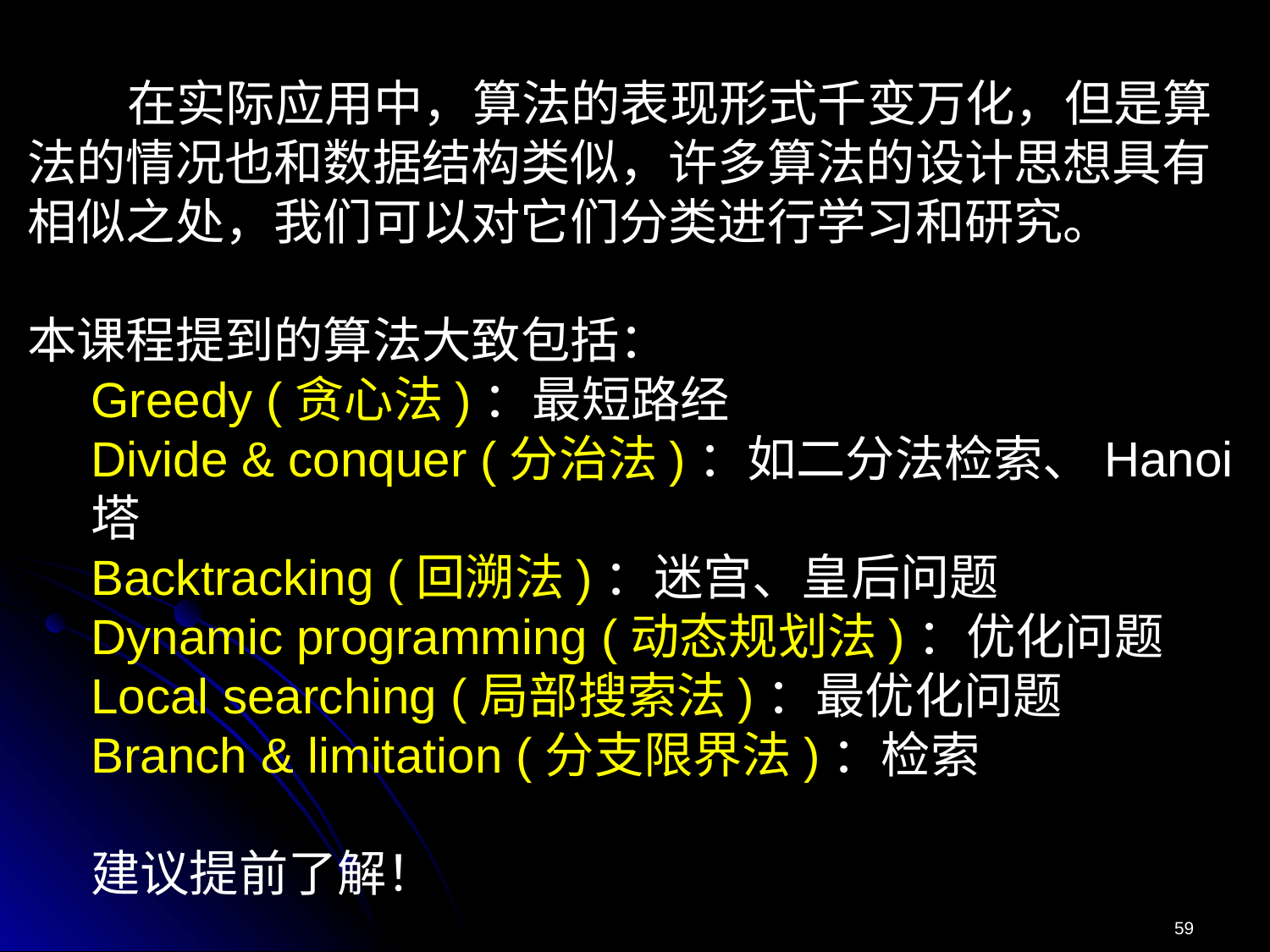

在实际应用中，算法的表现形式千变万化，但是算法的情况也和数据结构类似，许多算法的设计思想具有相似之处，我们可以对它们分类进行学习和研究。

本课程提到的算法大致包括：
Greedy (贪心法)：最短路经
Divide & conquer (分治法)：如二分法检索、Hanoi塔
Backtracking (回溯法)：迷宫、皇后问题
Dynamic programming (动态规划法)：优化问题
Local searching (局部搜索法)：最优化问题
Branch & limitation (分支限界法)：检索

建议提前了解！

59